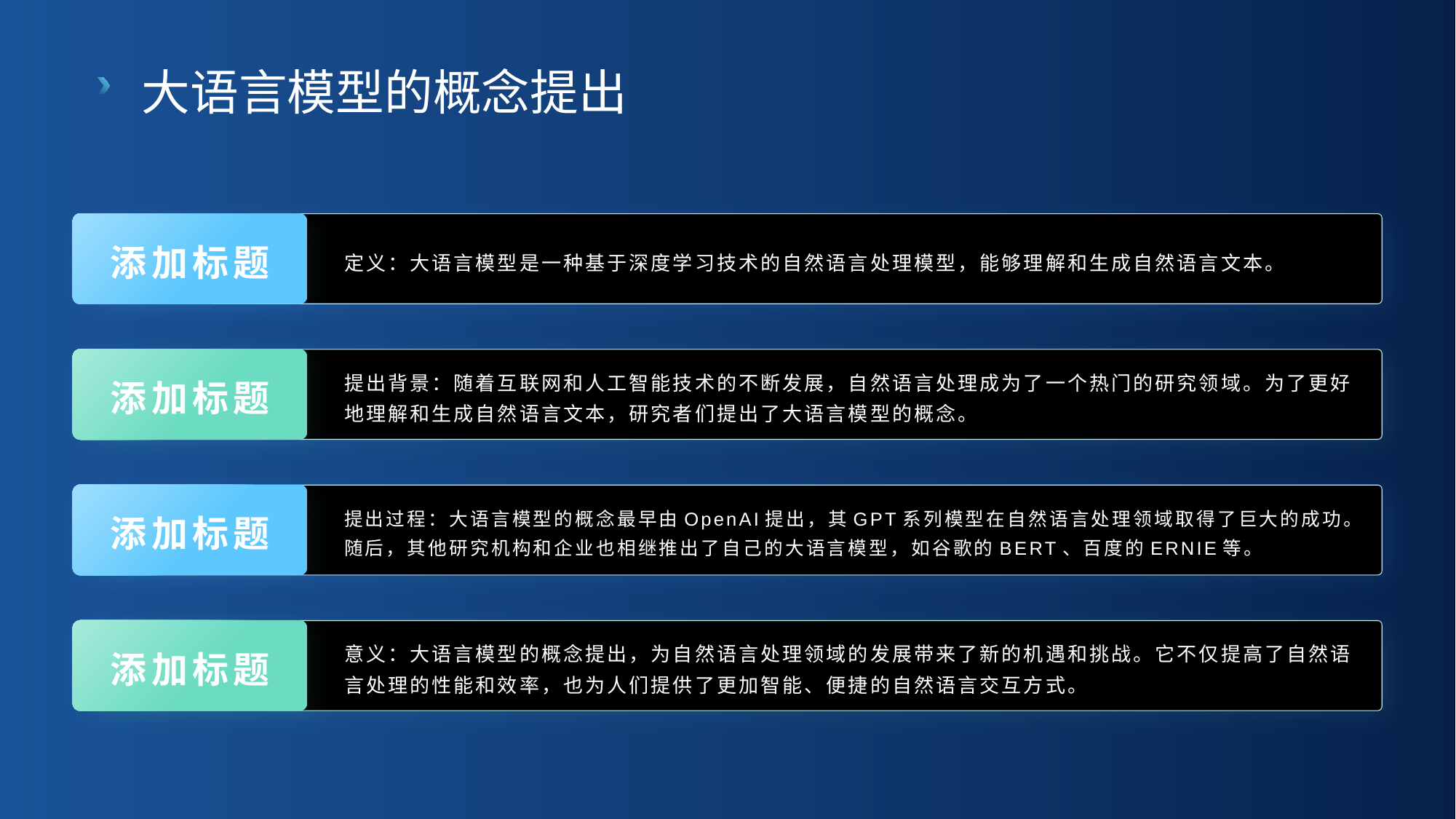

大语言模型的概念提出

添加标题
定义：大语言模型是一种基于深度学习技术的自然语言处理模型，能够理解和生成自然语言文本。

添加标题
提出背景：随着互联网和人工智能技术的不断发展，自然语言处理成为了一个热门的研究领域。为了更好地理解和生成自然语言文本，研究者们提出了大语言模型的概念。

添加标题
提出过程：大语言模型的概念最早由OpenAI提出，其GPT系列模型在自然语言处理领域取得了巨大的成功。随后，其他研究机构和企业也相继推出了自己的大语言模型，如谷歌的BERT、百度的ERNIE等。

添加标题
意义：大语言模型的概念提出，为自然语言处理领域的发展带来了新的机遇和挑战。它不仅提高了自然语言处理的性能和效率，也为人们提供了更加智能、便捷的自然语言交互方式。